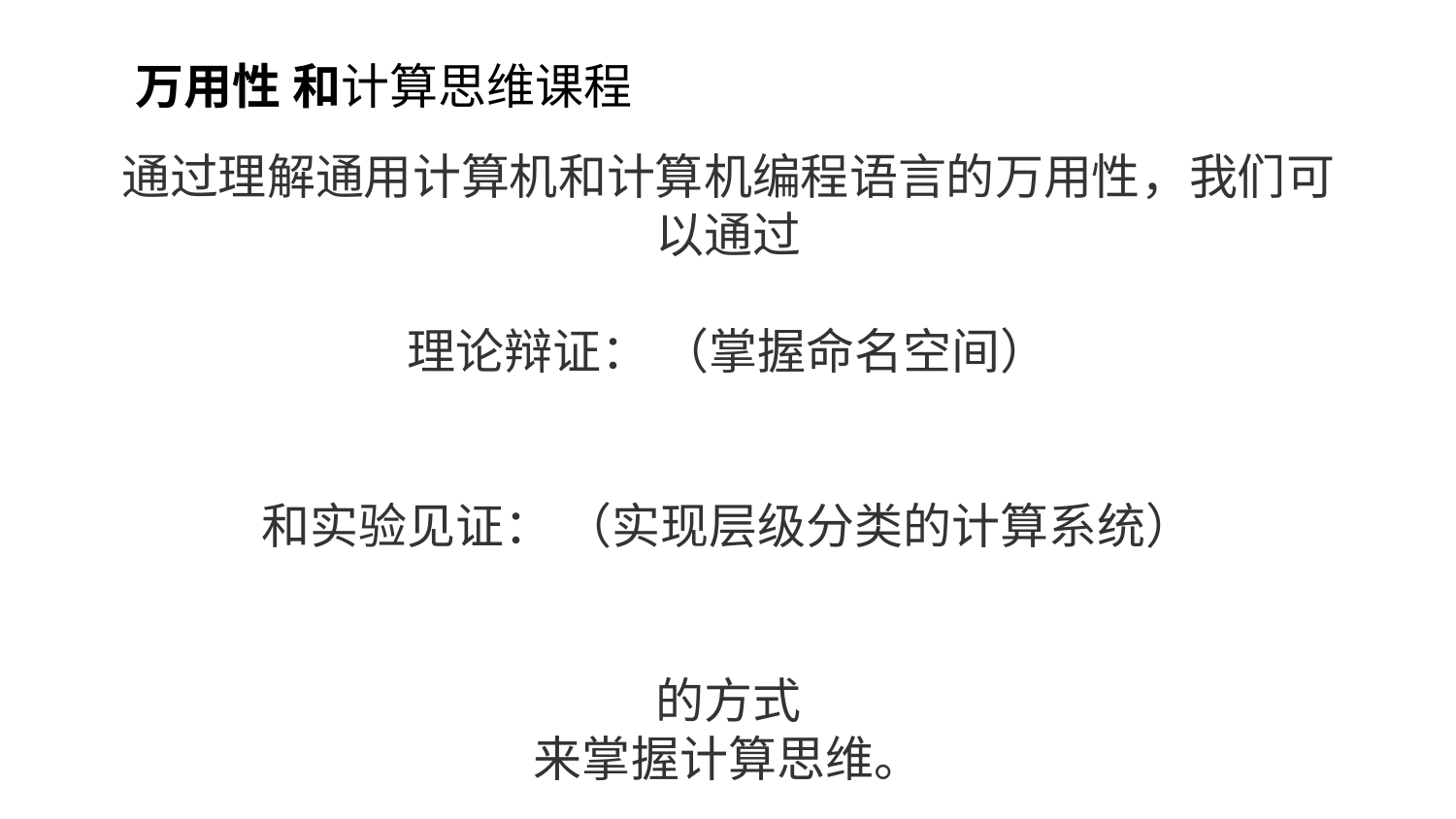

万用性 和计算思维课程
通过理解通用计算机和计算机编程语言的万用性，我们可以通过

理论辩证： （掌握命名空间）

和实验见证： （实现层级分类的计算系统）

的方式
来掌握计算思维。